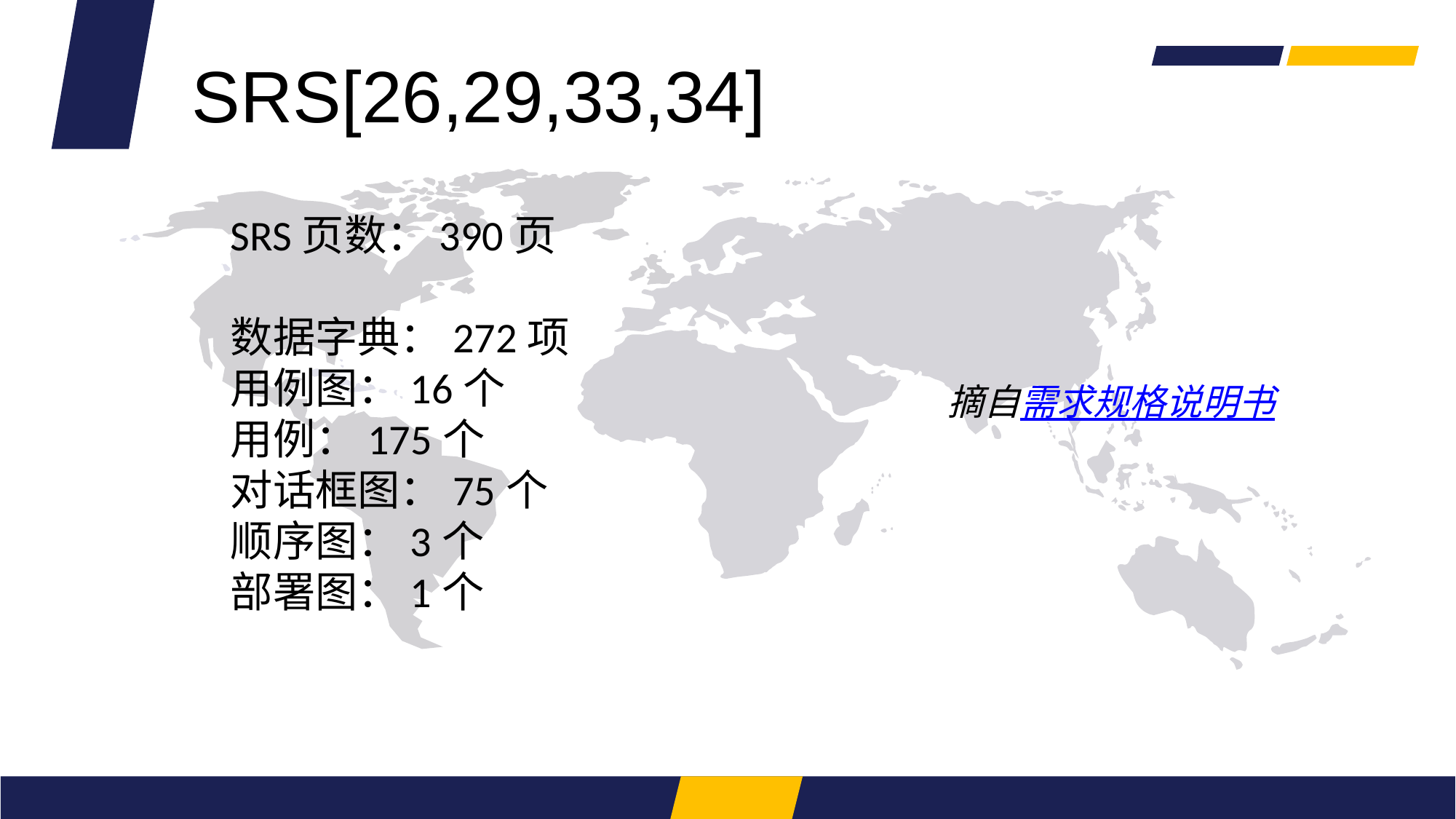

SRS[26,29,33,34]

SRS页数：390页

数据字典：272项
用例图：16个
用例：175个
对话框图：75个
顺序图：3个
部署图：1个

摘自需求规格说明书